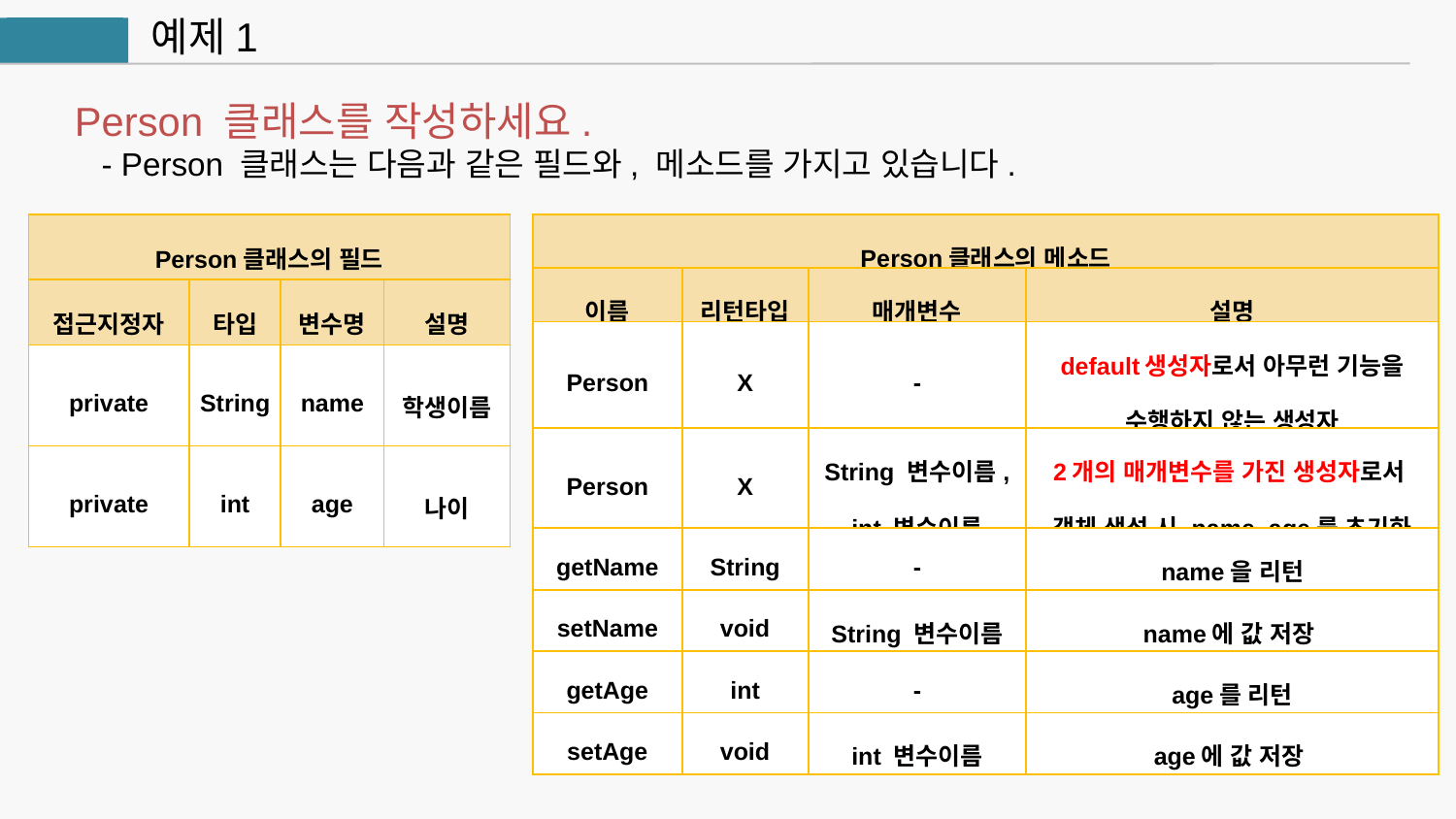

예제1

자바
Person 클래스를 작성하세요.
   - Person 클래스는 다음과 같은 필드와, 메소드를 가지고 있습니다.
| Person클래스의 필드 |  |  |  |
| --- | --- | --- | --- |
| 접근지정자 | 타입 | 변수명 | 설명 |
| private | String | name | 학생이름 |
| private | int | age | 나이 |
| Person클래스의 메소드 |  |  |  |
| --- | --- | --- | --- |
| 이름 | 리턴타입 | 매개변수 | 설명 |
| Person | X | - | default생성자로서 아무런 기능을 수행하지 않는 생성자 |
| Person | X | String 변수이름, int 변수이름 | 2개의 매개변수를 가진 생성자로서 객체 생성 시 name, age를 초기화 |
| getName | String | - | name을 리턴 |
| setName | void | String 변수이름 | name에 값 저장 |
| getAge | int | - | age를 리턴 |
| setAge | void | int 변수이름 | age에 값 저장 |